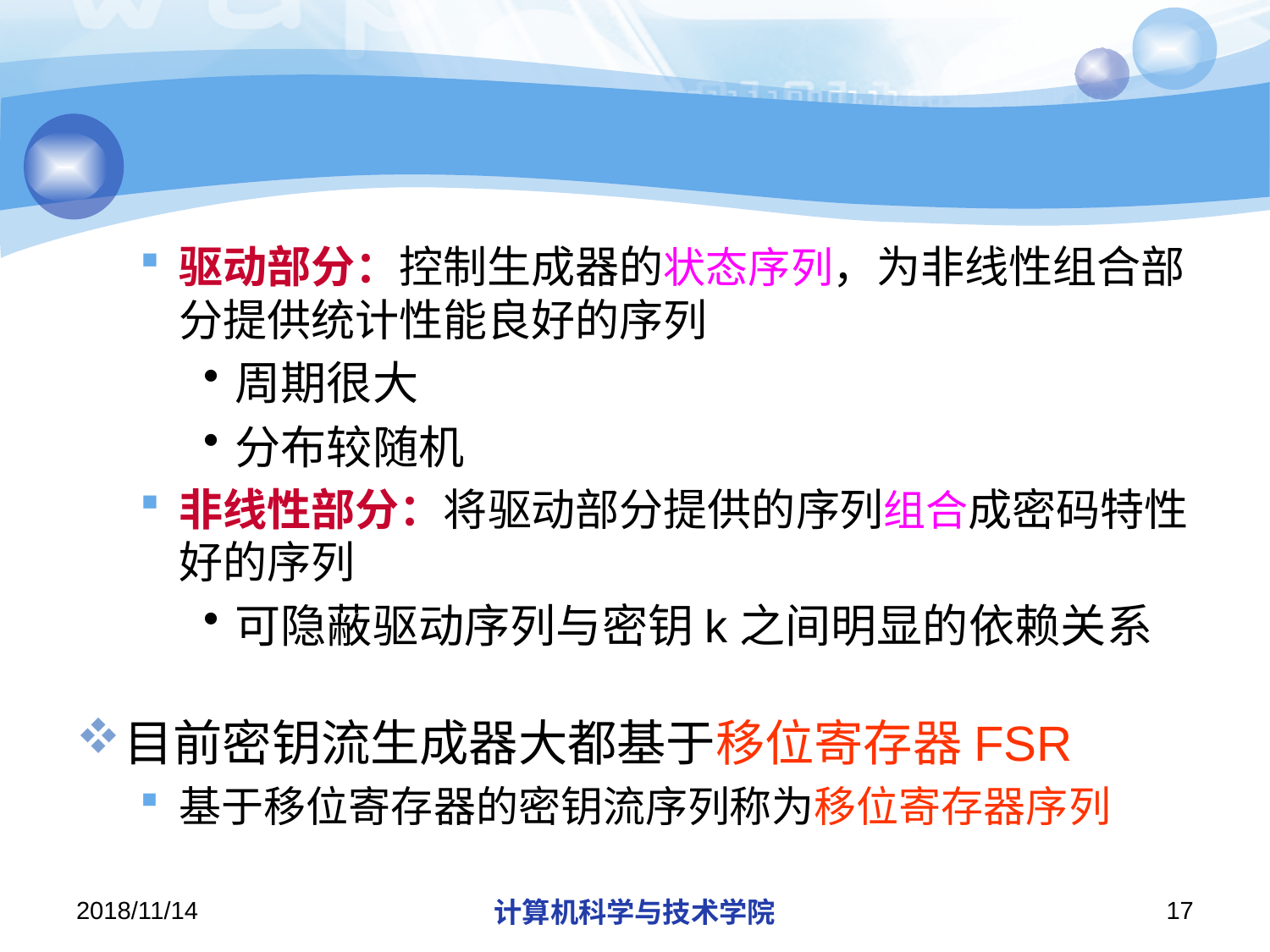

#
驱动部分：控制生成器的状态序列，为非线性组合部分提供统计性能良好的序列
周期很大
分布较随机
非线性部分：将驱动部分提供的序列组合成密码特性好的序列
可隐蔽驱动序列与密钥k之间明显的依赖关系

目前密钥流生成器大都基于移位寄存器FSR
基于移位寄存器的密钥流序列称为移位寄存器序列

2018/11/14
计算机科学与技术学院
17